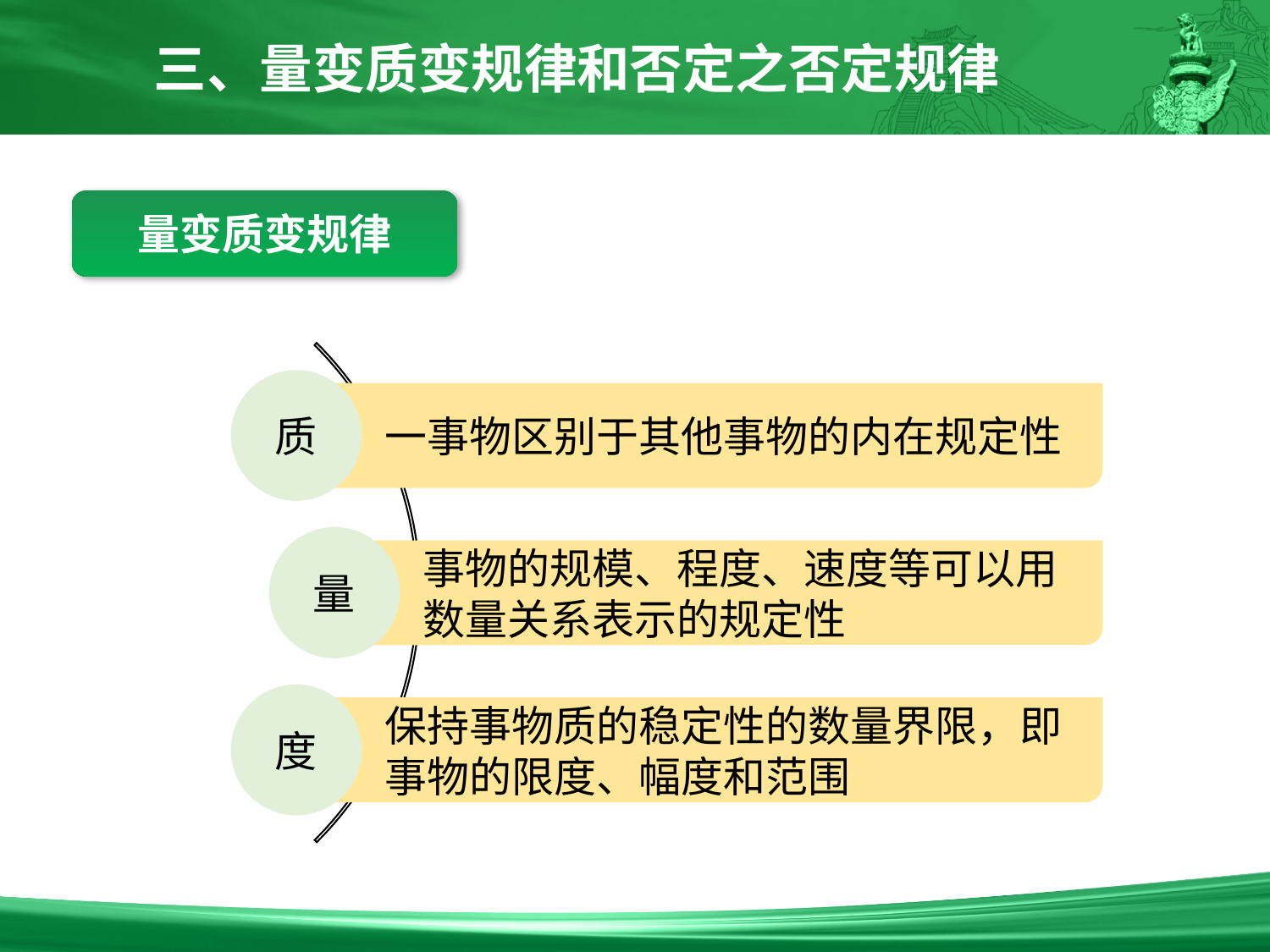

三、量变质变规律和否定之否定规律
量变质变规律

质
一事物区别于其他事物的内在规定性
量
事物的规模、程度、速度等可以用数量关系表示的规定性
度
保持事物质的稳定性的数量界限，即事物的限度、幅度和范围